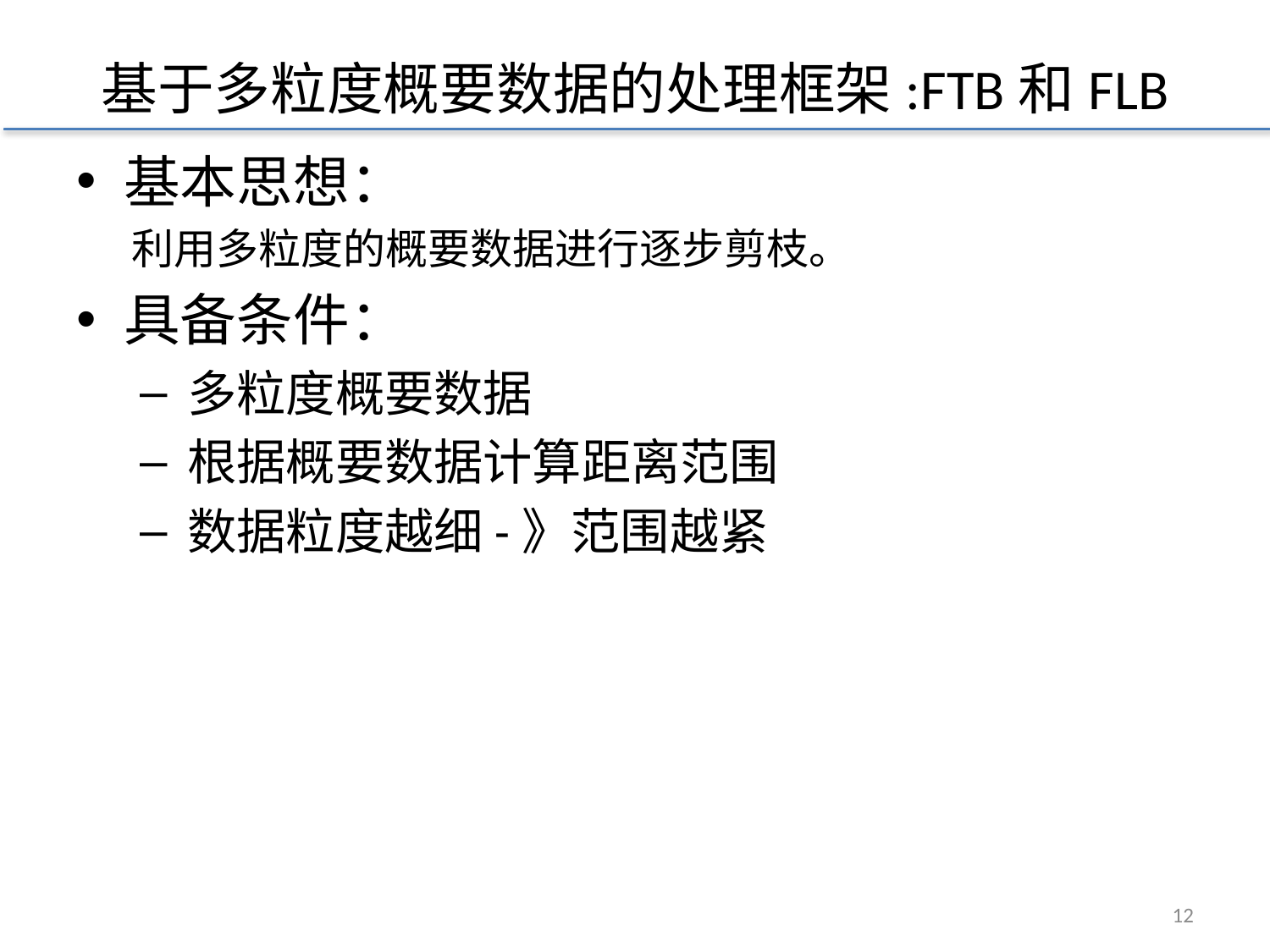

# 基于多粒度概要数据的处理框架:FTB和FLB
基本思想：
利用多粒度的概要数据进行逐步剪枝。
具备条件：
多粒度概要数据
根据概要数据计算距离范围
数据粒度越细-》范围越紧
12